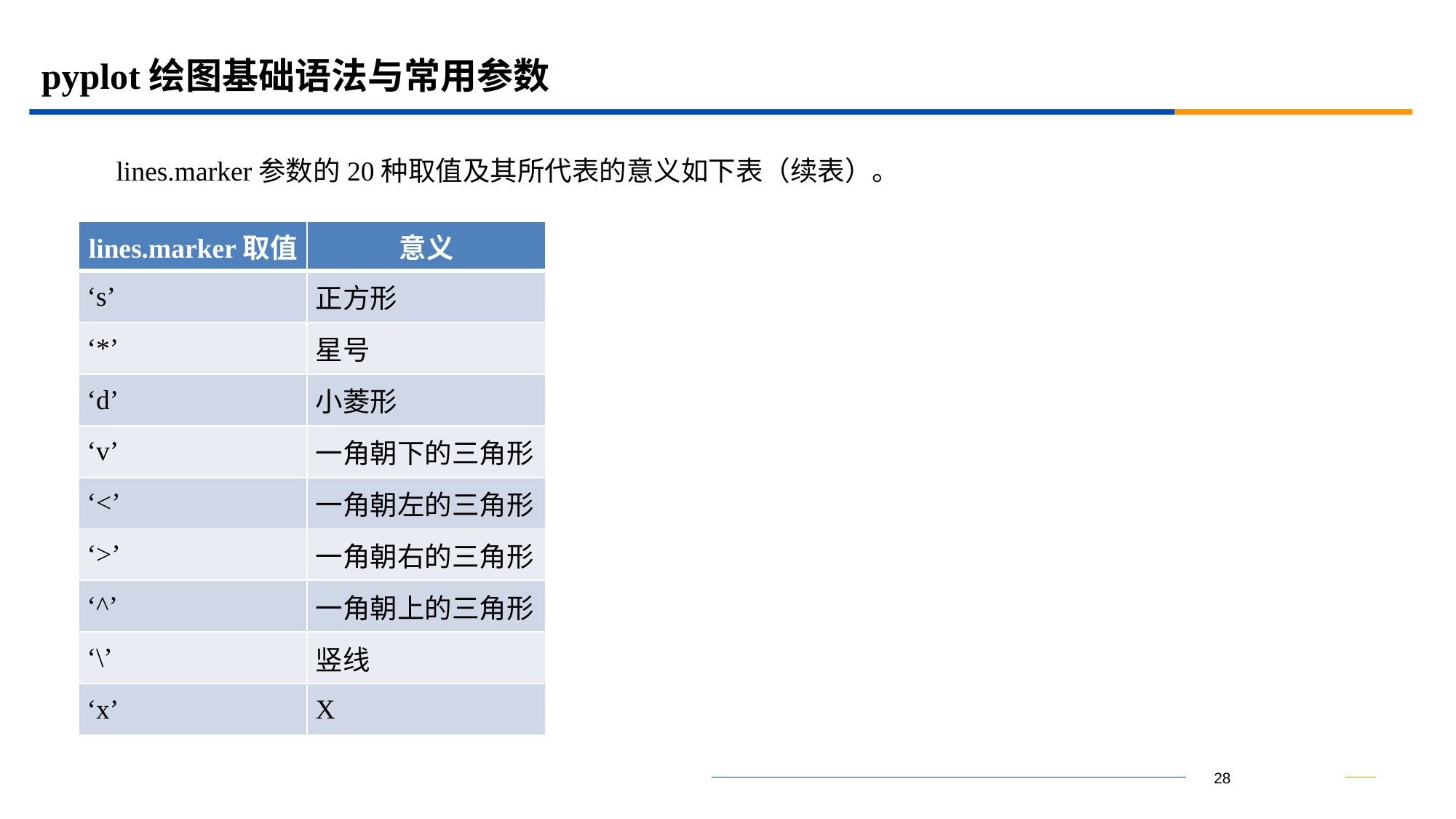

# pyplot绘图基础语法与常用参数
lines.marker参数的20种取值及其所代表的意义如下表（续表）。

| lines.marker取值 | 意义 |
| --- | --- |
| ‘s’ | 正方形 |
| ‘\*’ | 星号 |
| ‘d’ | 小菱形 |
| ‘v’ | 一角朝下的三角形 |
| ‘<’ | 一角朝左的三角形 |
| ‘>’ | 一角朝右的三角形 |
| ‘^’ | 一角朝上的三角形 |
| ‘\’ | 竖线 |
| ‘x’ | X |